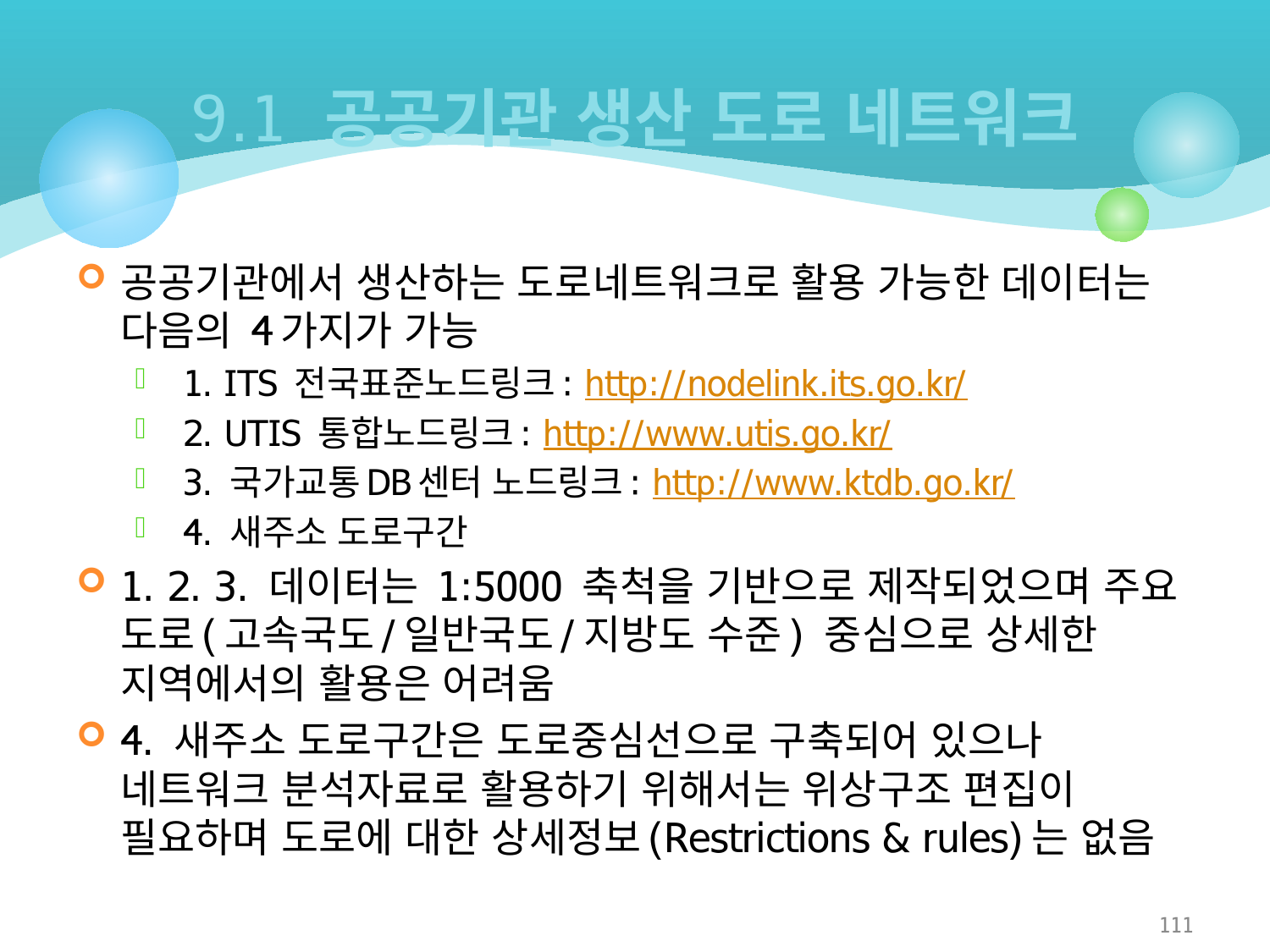

# 9.1 공공기관 생산 도로 네트워크
공공기관에서 생산하는 도로네트워크로 활용 가능한 데이터는 다음의 4가지가 가능
 1. ITS 전국표준노드링크: http://nodelink.its.go.kr/
 2. UTIS 통합노드링크: http://www.utis.go.kr/
 3. 국가교통DB센터 노드링크: http://www.ktdb.go.kr/
 4. 새주소 도로구간
1. 2. 3. 데이터는 1:5000 축척을 기반으로 제작되었으며 주요 도로(고속국도/일반국도/지방도 수준) 중심으로 상세한 지역에서의 활용은 어려움
4. 새주소 도로구간은 도로중심선으로 구축되어 있으나 네트워크 분석자료로 활용하기 위해서는 위상구조 편집이 필요하며 도로에 대한 상세정보(Restrictions & rules)는 없음

111